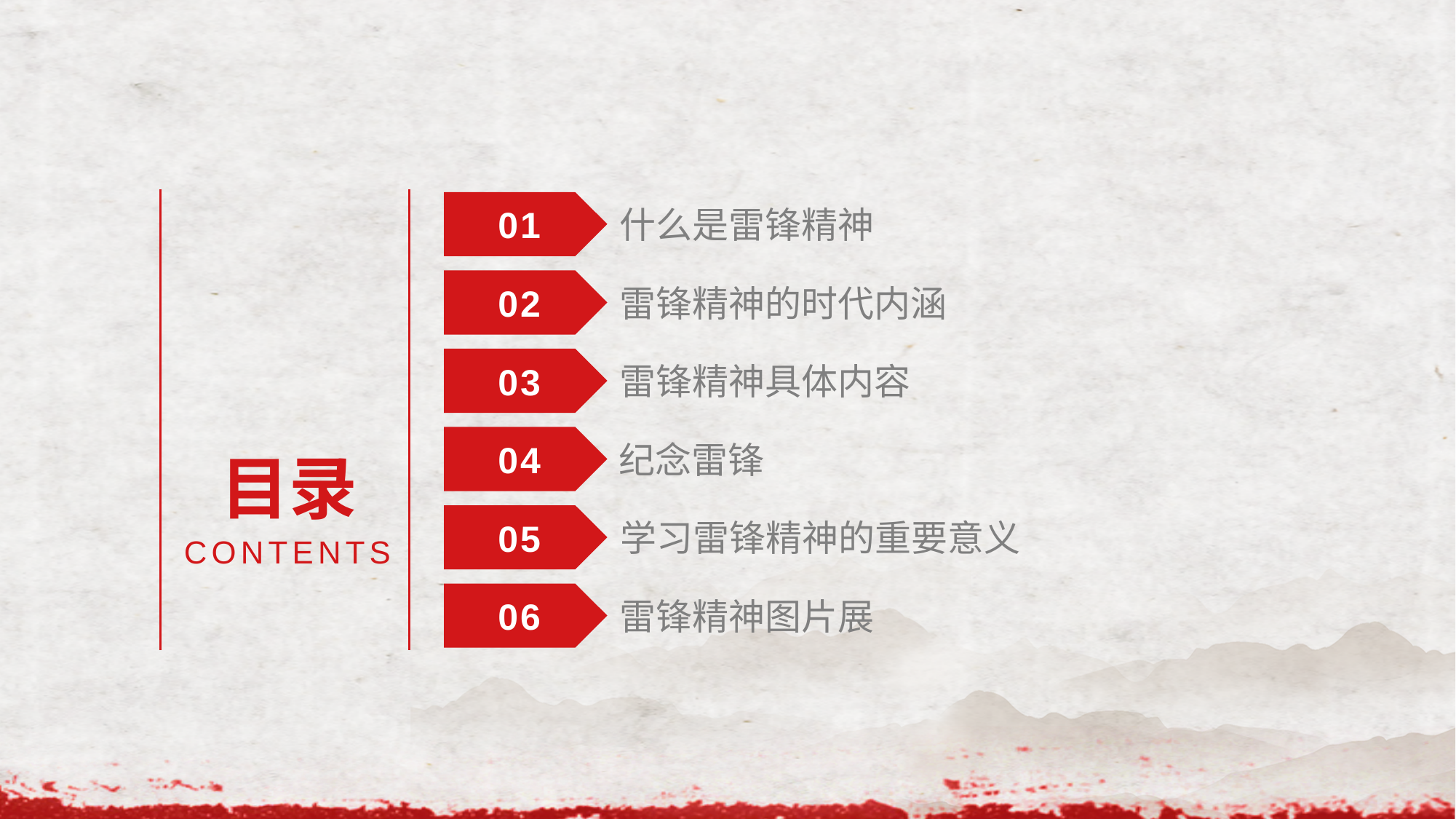

目录
CONTENTS
01
什么是雷锋精神
02
雷锋精神的时代内涵
03
雷锋精神具体内容
04
纪念雷锋
05
学习雷锋精神的重要意义
06
雷锋精神图片展